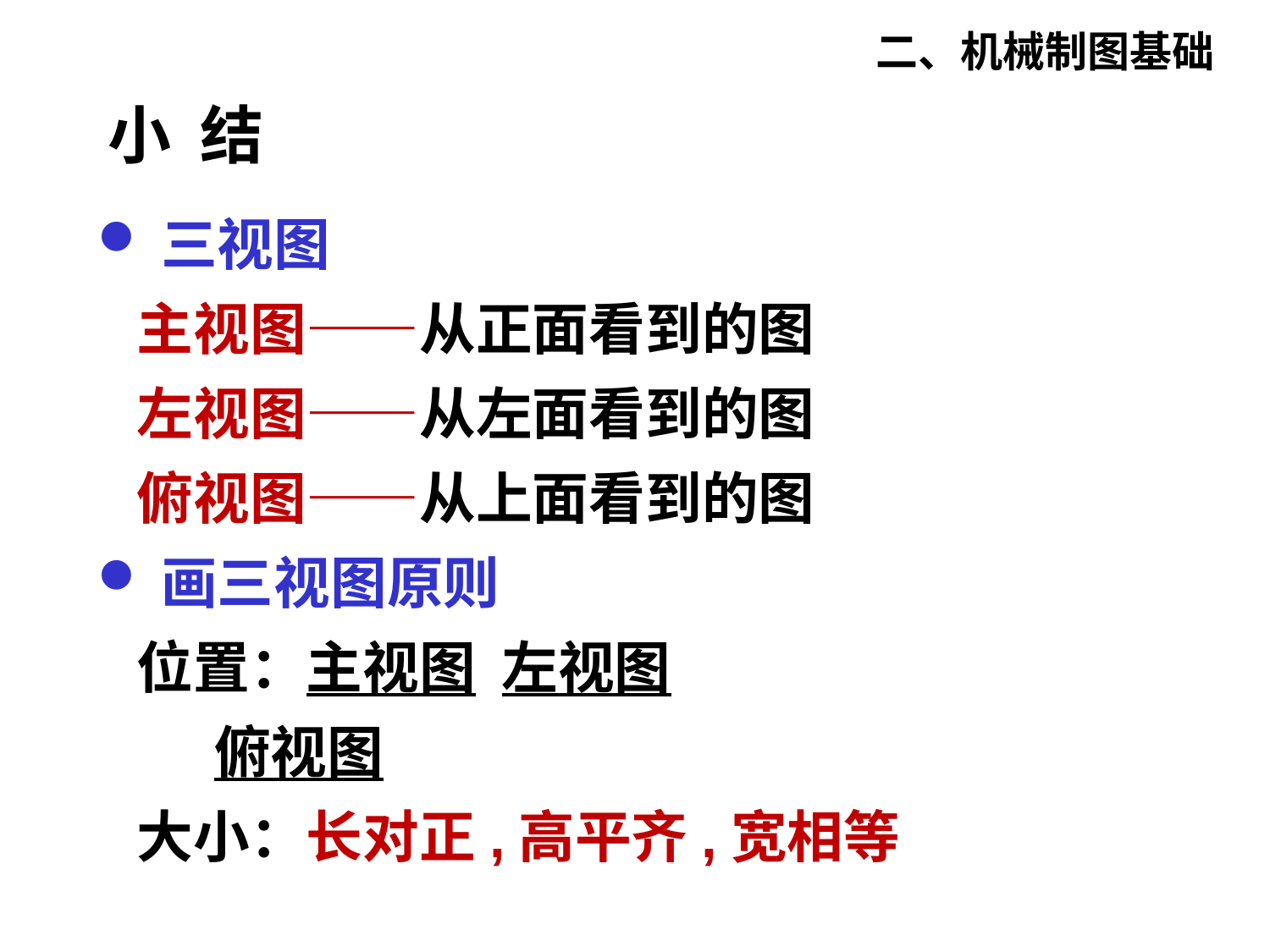

二、机械制图基础
小  结
三视图
  主视图——从正面看到的图
  左视图——从左面看到的图
  俯视图——从上面看到的图
画三视图原则
  位置：主视图  左视图
        俯视图
  大小：长对正,高平齐,宽相等